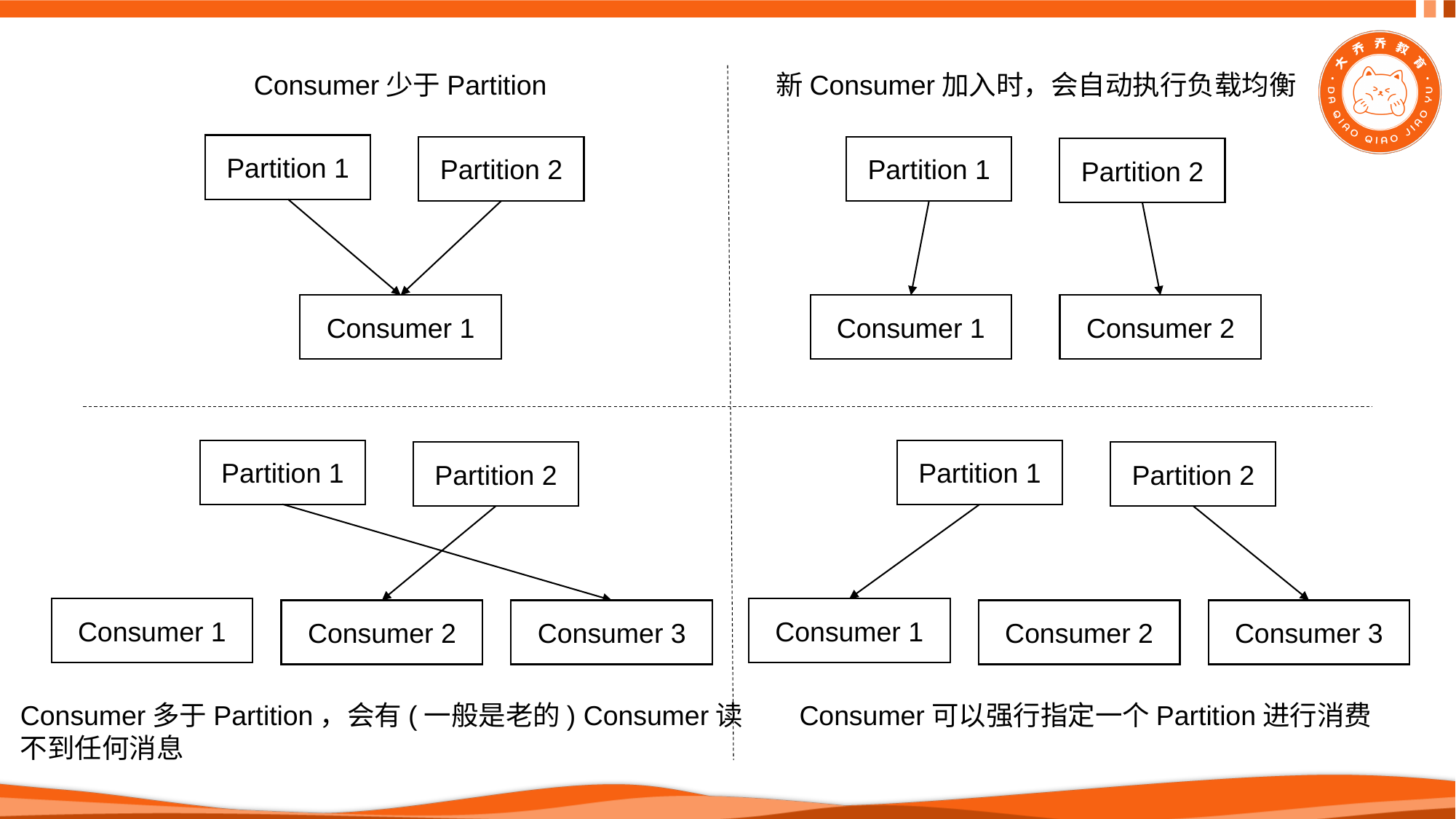

新Consumer加入时，会自动执行负载均衡
Partition 1
Partition 2
Consumer 2
Consumer 1
Consumer少于Partition
Partition 1
Partition 2
Consumer 1
Partition 1
Partition 2
Consumer 1
Consumer 2
Consumer 3
Partition 1
Partition 2
Consumer 1
Consumer 2
Consumer 3
Consumer可以强行指定一个Partition进行消费
Consumer多于Partition，会有(一般是老的) Consumer读
不到任何消息